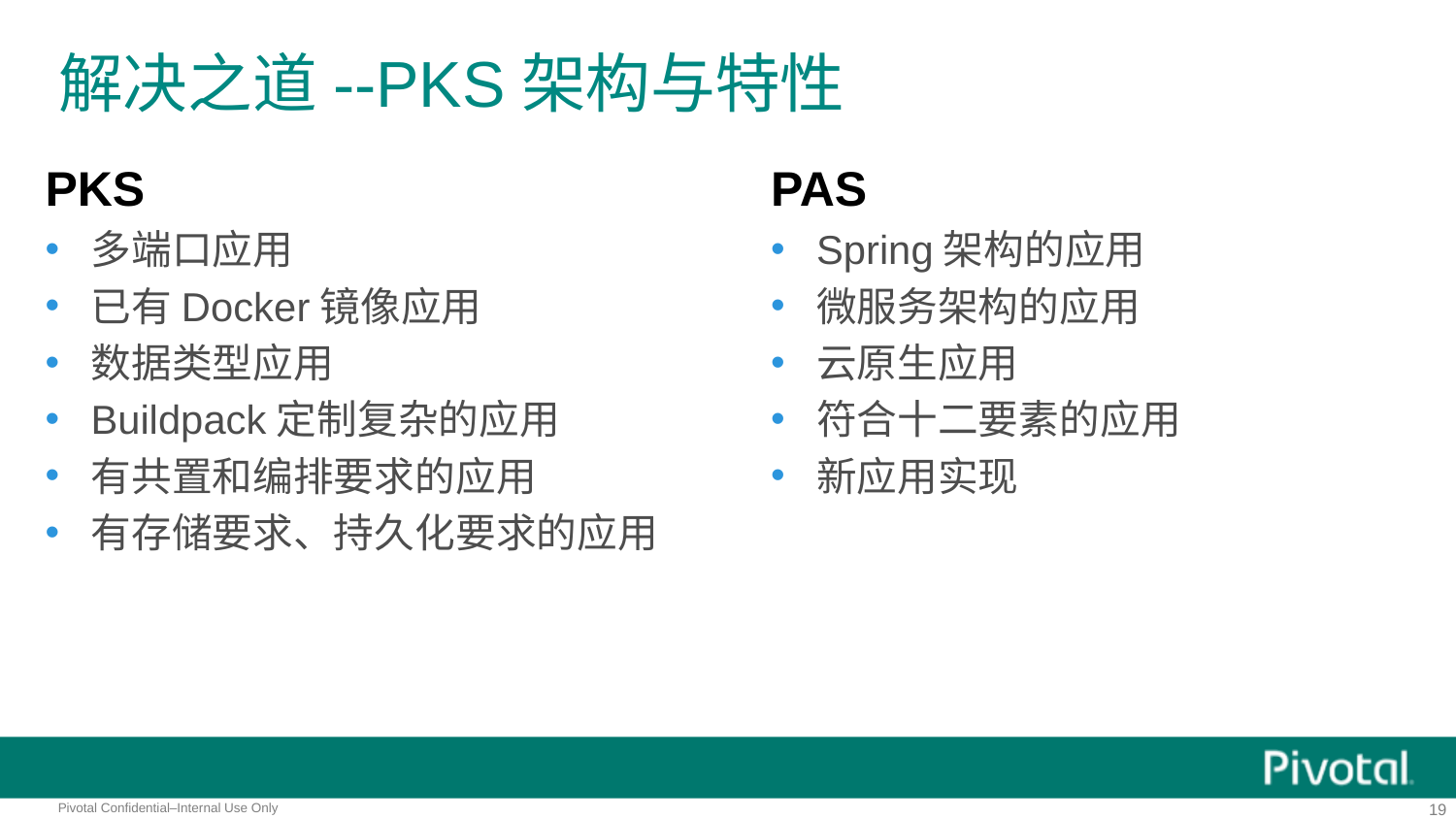

# 解决之道--PKS架构与特性
PKS
多端口应用
已有Docker镜像应用
数据类型应用
Buildpack定制复杂的应用
有共置和编排要求的应用
有存储要求、持久化要求的应用

PAS
Spring架构的应用
微服务架构的应用
云原生应用
符合十二要素的应用
新应用实现